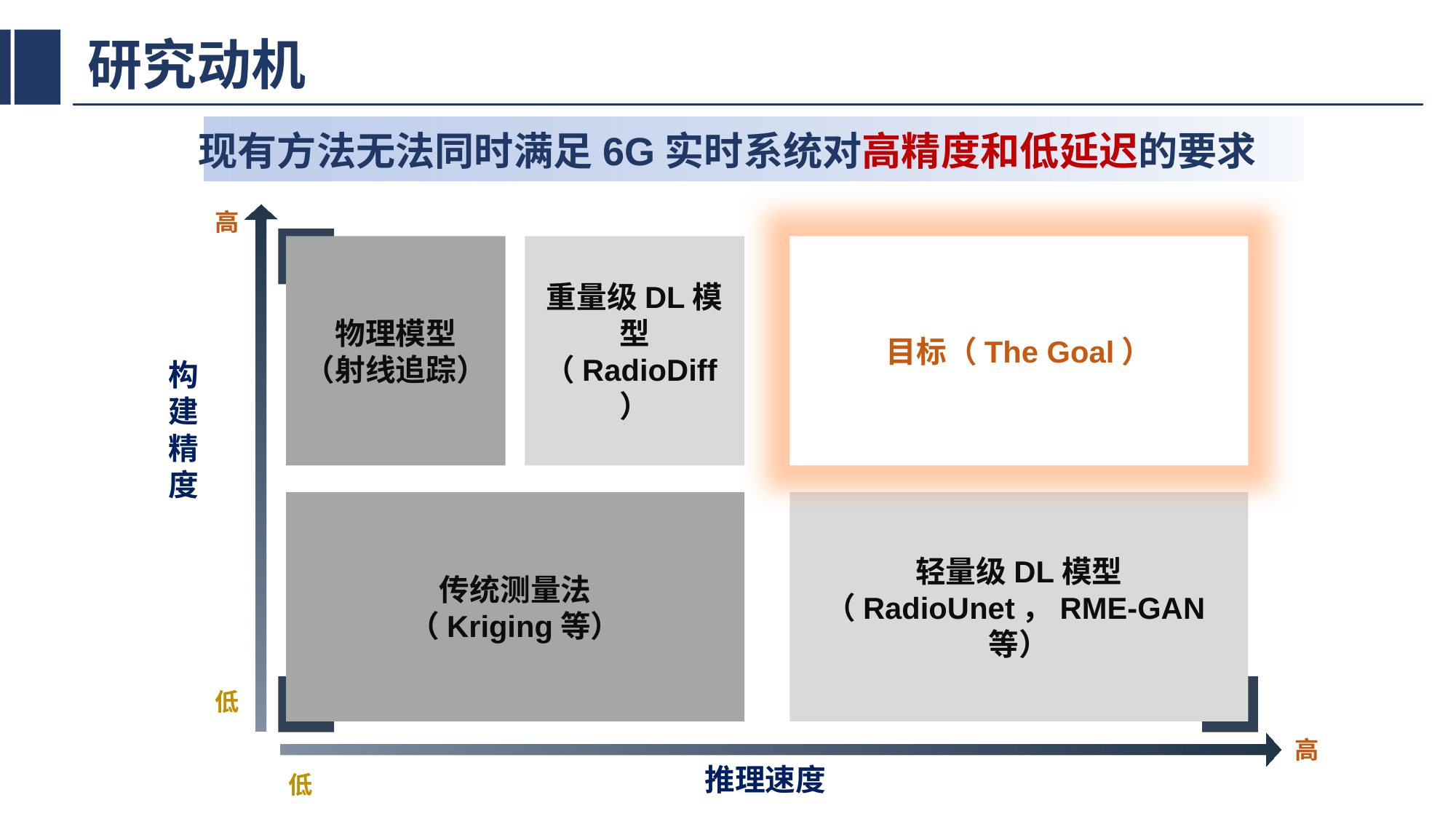

# 研究动机

现有方法无法同时满足6G实时系统对高精度和低延迟的要求
高

物理模型
（射线追踪）
重量级DL模型（RadioDiff）
目标（The Goal）
构建精度

传统测量法
（Kriging等）
轻量级DL模型
（RadioUnet，RME-GAN等）

低
高

推理速度
低